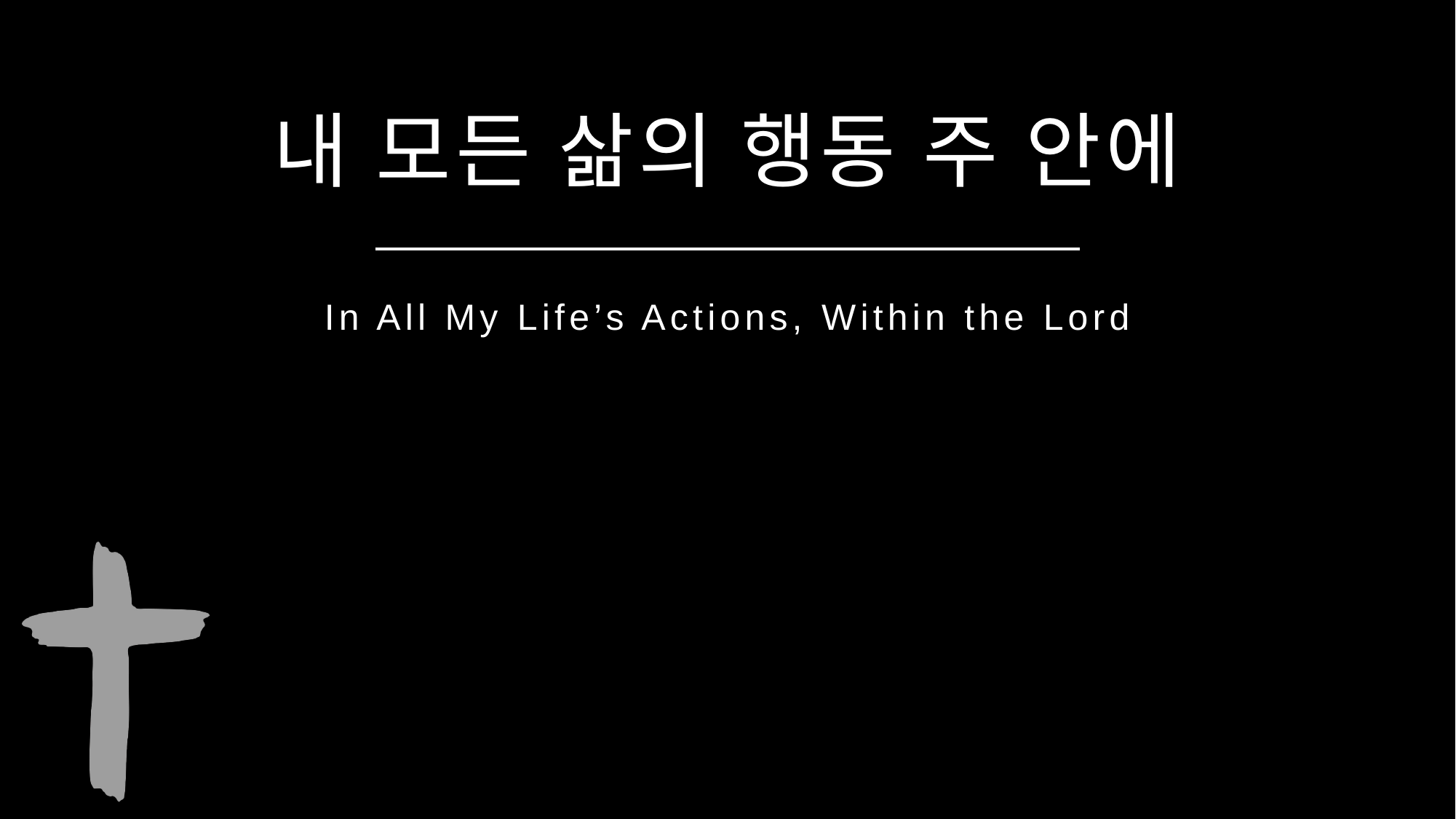

내 모든 삶의 행동 주 안에
In All My Life’s Actions, Within the Lord